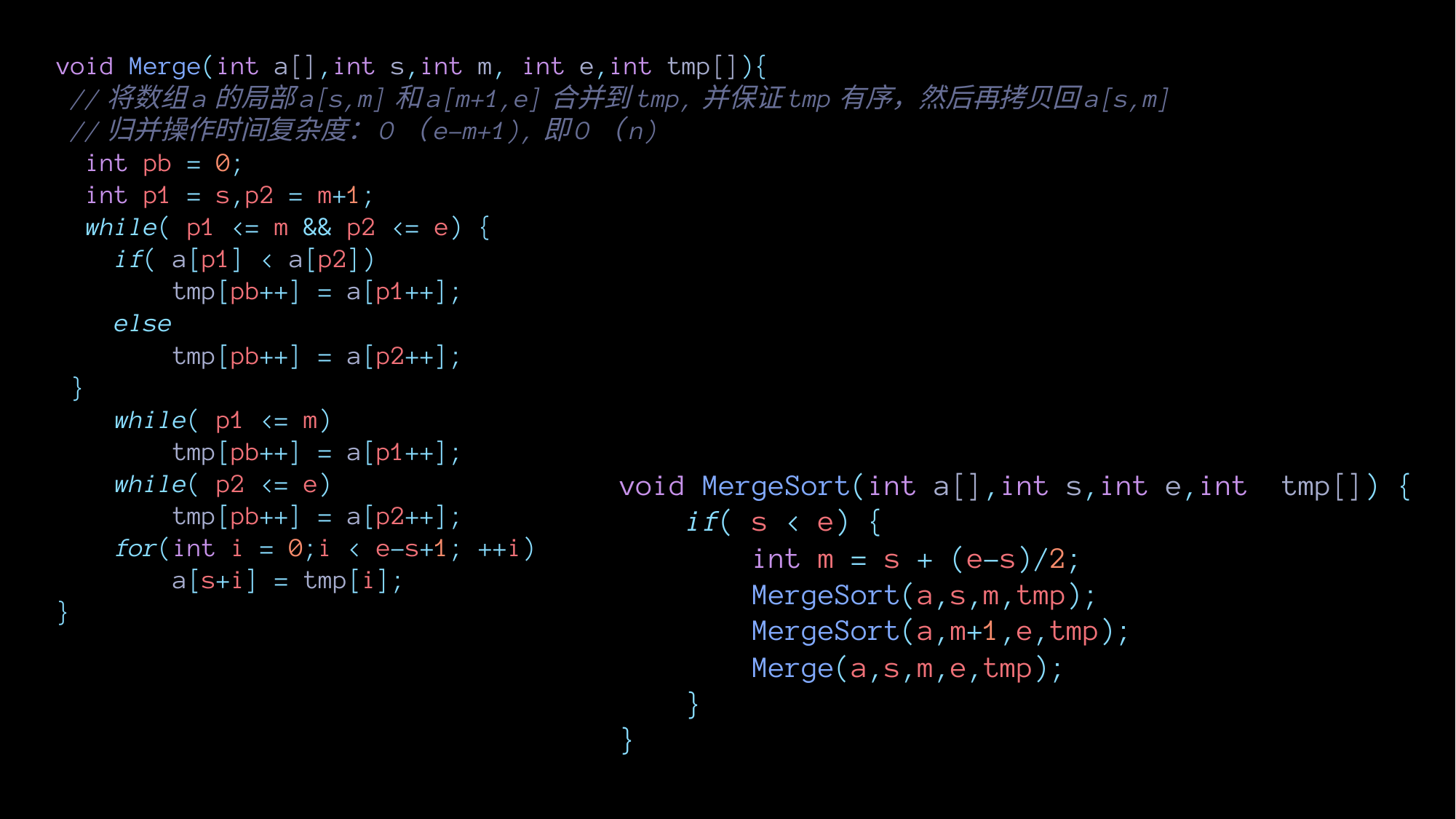

void Merge(int a[],int s,int m, int e,int tmp[]){
 //将数组a的局部a[s,m]和a[m+1,e]合并到tmp,并保证tmp有序，然后再拷贝回a[s,m]
 //归并操作时间复杂度：O（e-m+1),即O（n)
  int pb = 0;
  int p1 = s,p2 = m+1;
  while( p1 <= m && p2 <= e) {
    if( a[p1] < a[p2])
        tmp[pb++] = a[p1++];
    else
        tmp[pb++] = a[p2++];
 }
    while( p1 <= m)
        tmp[pb++] = a[p1++];
    while( p2 <= e)
        tmp[pb++] = a[p2++];
    for(int i = 0;i < e-s+1; ++i)
        a[s+i] = tmp[i];
}
void MergeSort(int a[],int s,int e,int  tmp[]) {
    if( s < e) {
        int m = s + (e-s)/2;
        MergeSort(a,s,m,tmp);
        MergeSort(a,m+1,e,tmp);
        Merge(a,s,m,e,tmp);
    }
}